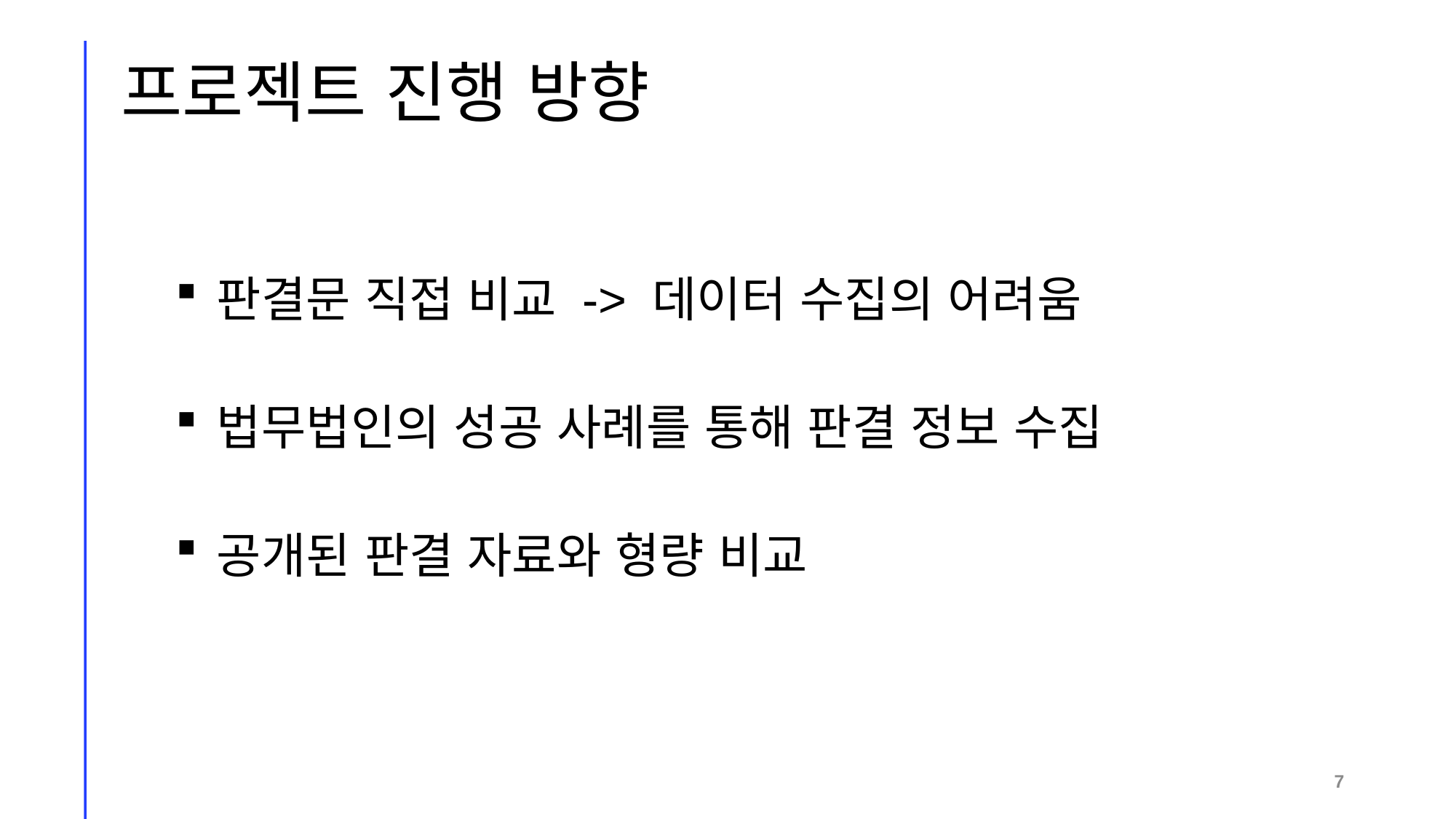

프로젝트 진행 방향

판결문 직접 비교 -> 데이터 수집의 어려움

법무법인의 성공 사례를 통해 판결 정보 수집

공개된 판결 자료와 형량 비교

7